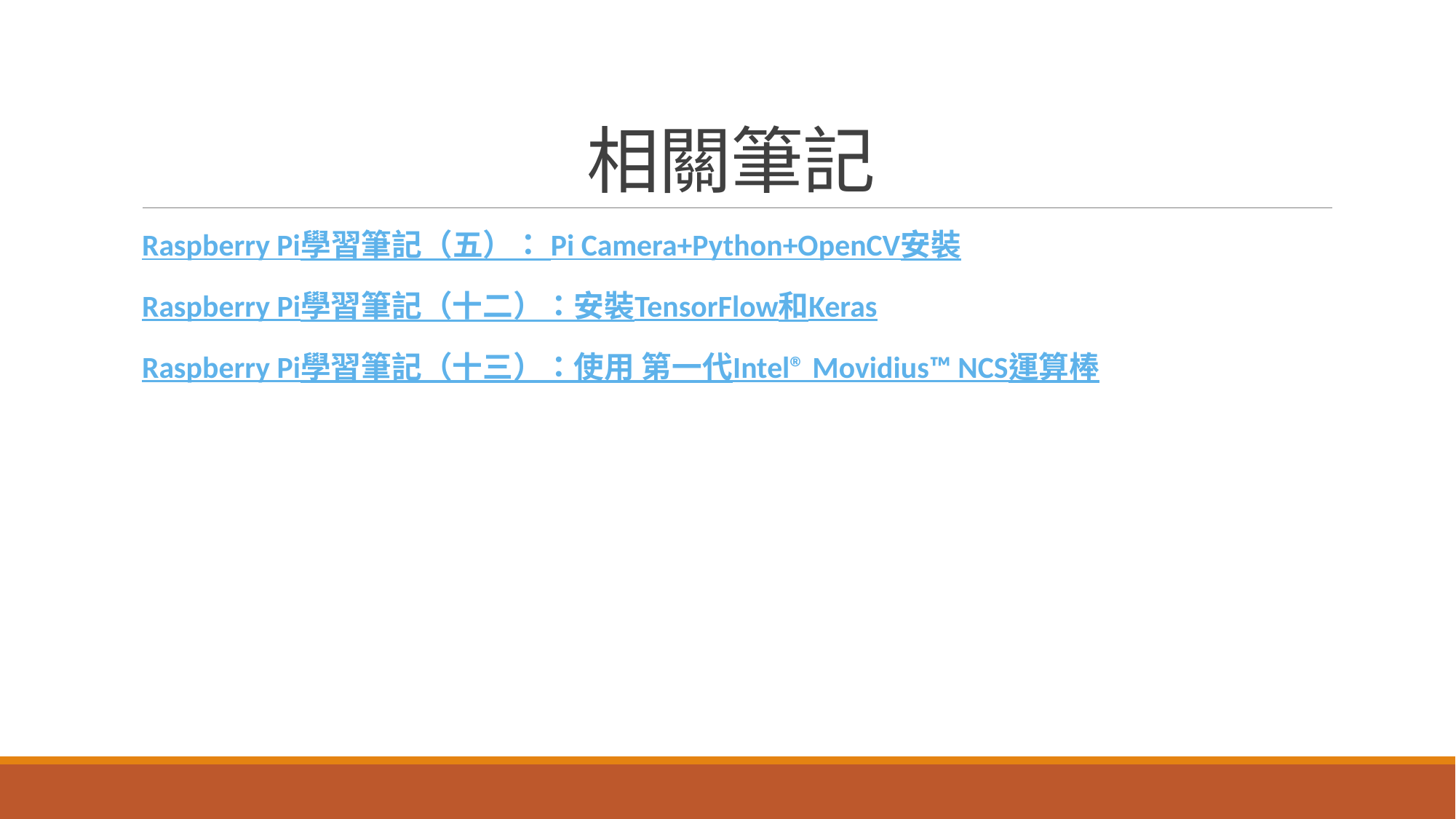

# 相關筆記
Raspberry Pi學習筆記（五）： Pi Camera+Python+OpenCV安裝
Raspberry Pi學習筆記（十二）：安裝TensorFlow和Keras
Raspberry Pi學習筆記（十三）：使用 第一代Intel® Movidius™ NCS運算棒